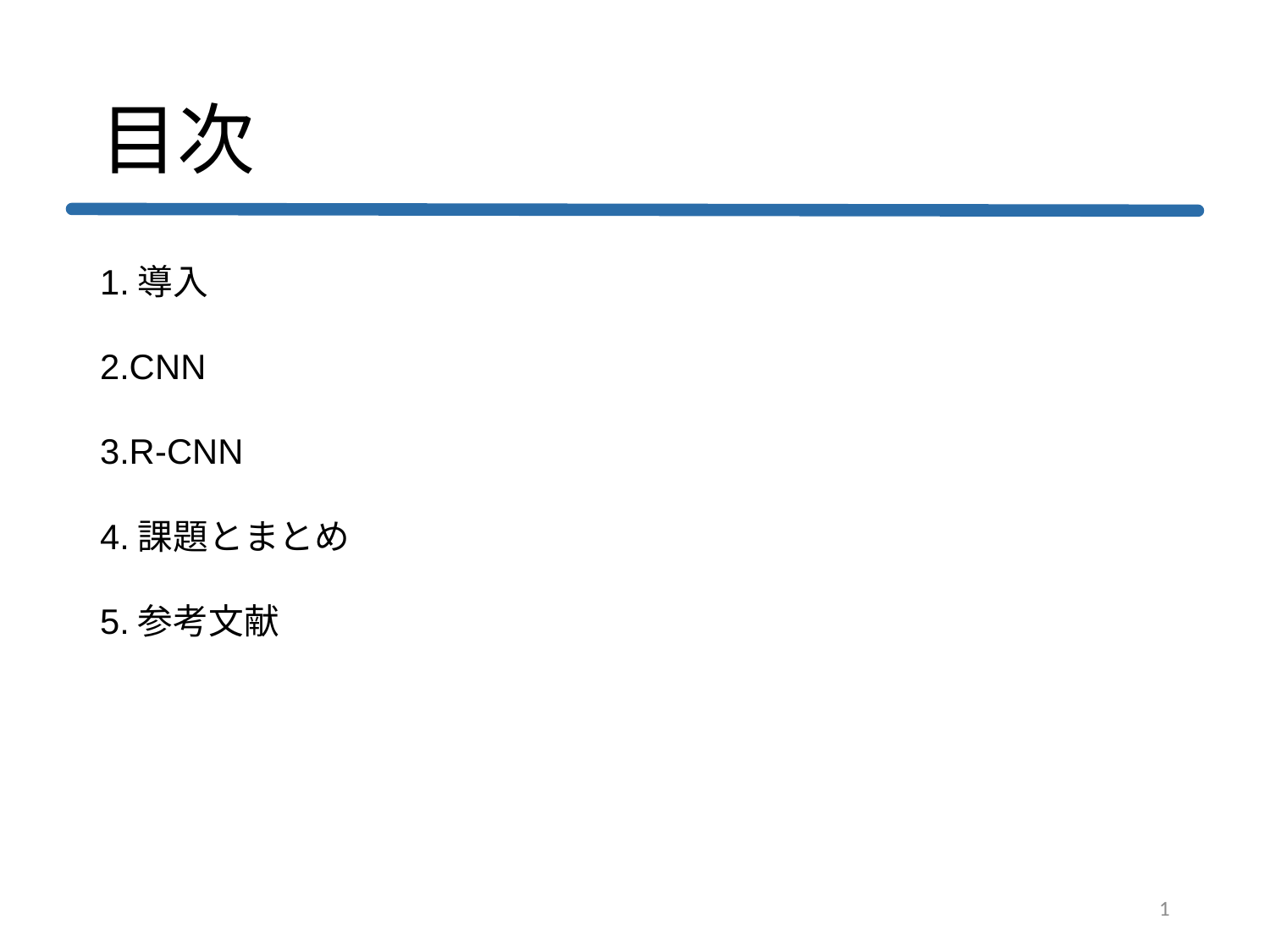

# 目次
1.導入

2.CNN

3.R-CNN

4.課題とまとめ

5.参考文献

1